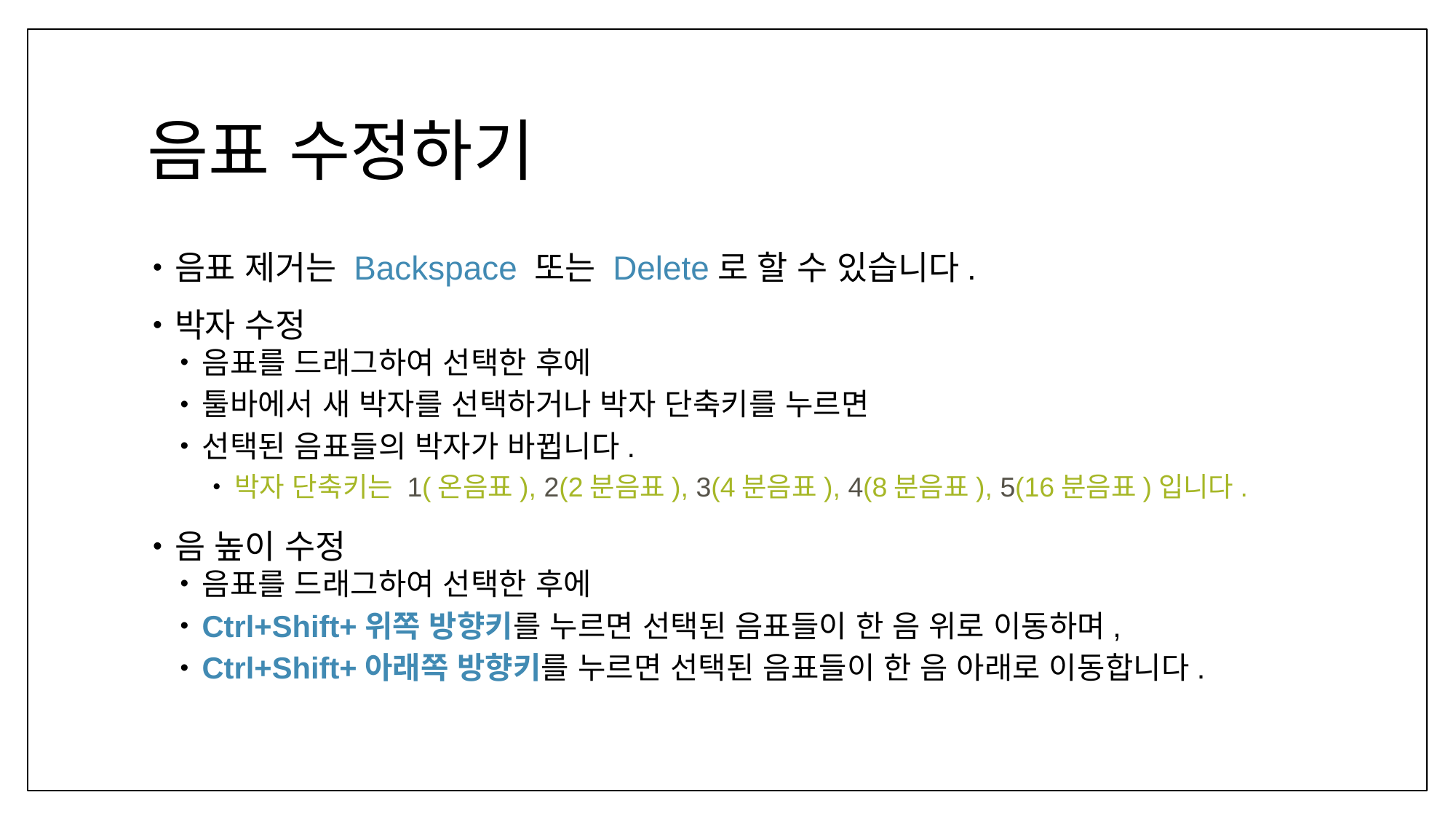

# 음표 수정하기
음표 제거는 Backspace 또는 Delete로 할 수 있습니다.
박자 수정
음표를 드래그하여 선택한 후에
툴바에서 새 박자를 선택하거나 박자 단축키를 누르면
선택된 음표들의 박자가 바뀝니다.
박자 단축키는 1(온음표), 2(2분음표), 3(4분음표), 4(8분음표), 5(16분음표)입니다.
음 높이 수정
음표를 드래그하여 선택한 후에
Ctrl+Shift+위쪽 방향키를 누르면 선택된 음표들이 한 음 위로 이동하며,
Ctrl+Shift+아래쪽 방향키를 누르면 선택된 음표들이 한 음 아래로 이동합니다.